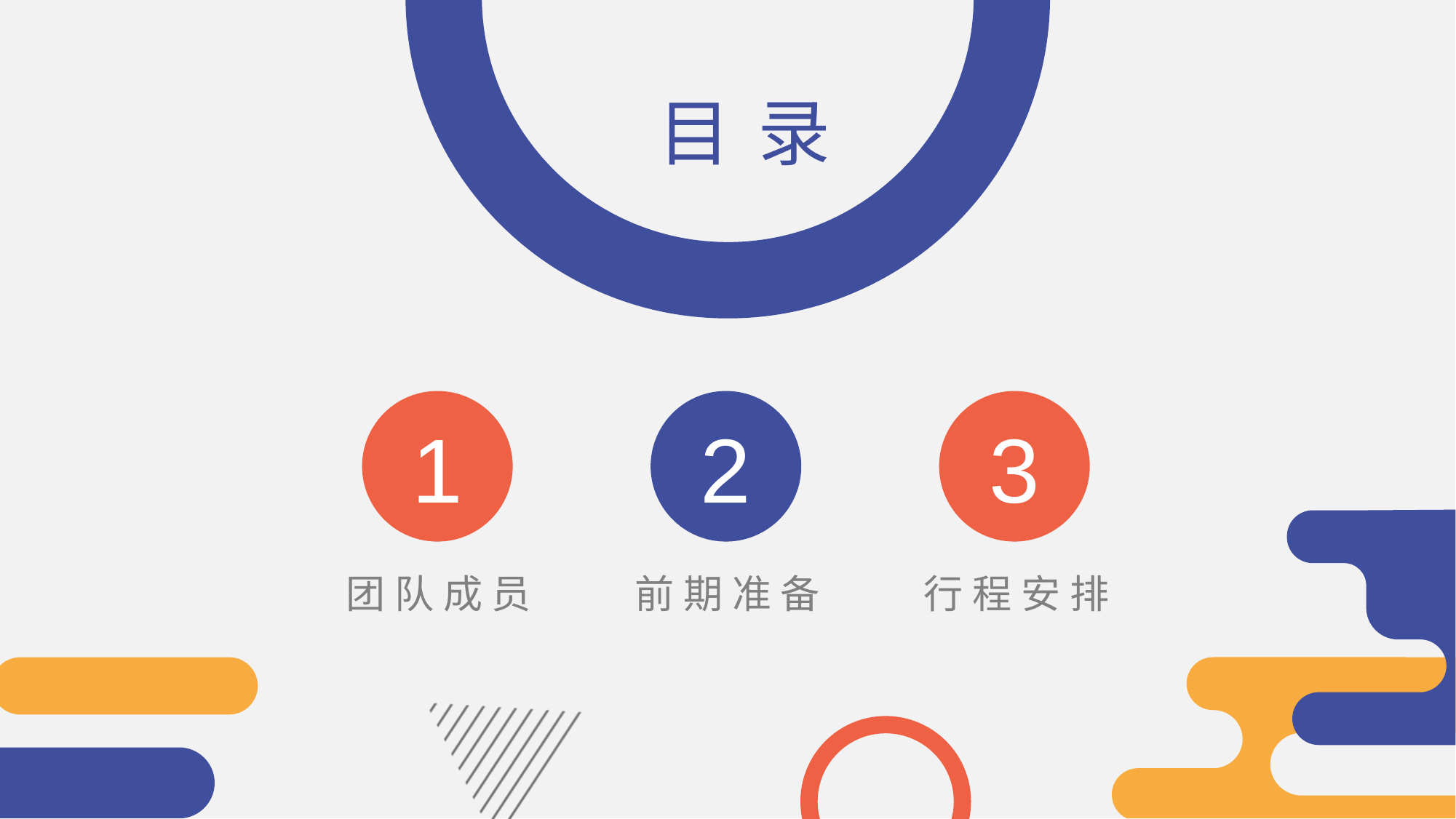

目录
1
2
3
团队成员
前期准备
行程安排